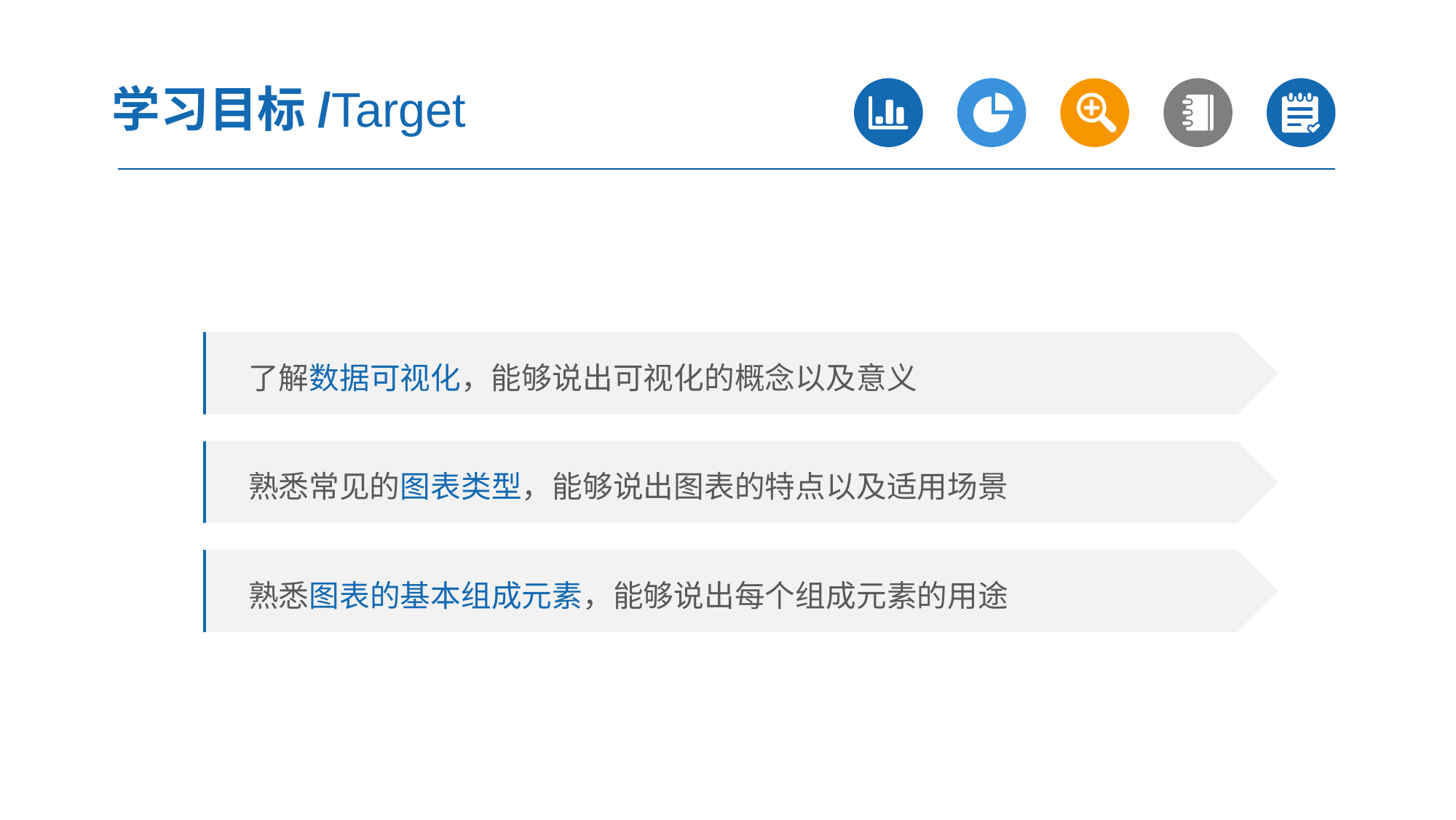

学习目标/Target
    了解数据可视化，能够说出可视化的概念以及意义

    熟悉常见的图表类型，能够说出图表的特点以及适用场景

    熟悉图表的基本组成元素，能够说出每个组成元素的用途